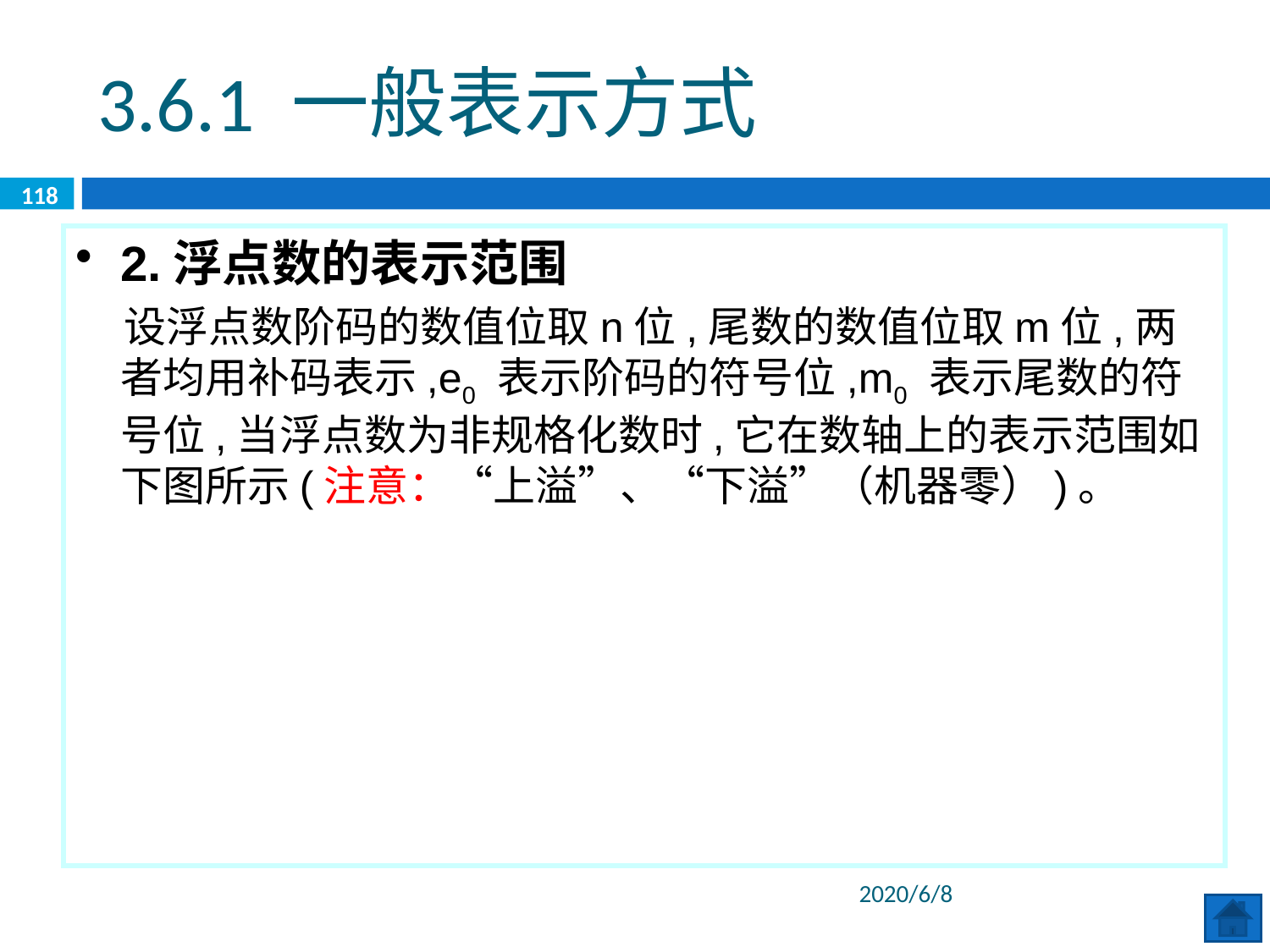

3.6.1 一般表示方式
118
2.浮点数的表示范围
    设浮点数阶码的数值位取n位,尾数的数值位取m位,两者均用补码表示,e0 表示阶码的符号位,m0 表示尾数的符号位,当浮点数为非规格化数时,它在数轴上的表示范围如下图所示(注意：“上溢”、“下溢”（机器零）)。

2020/6/8